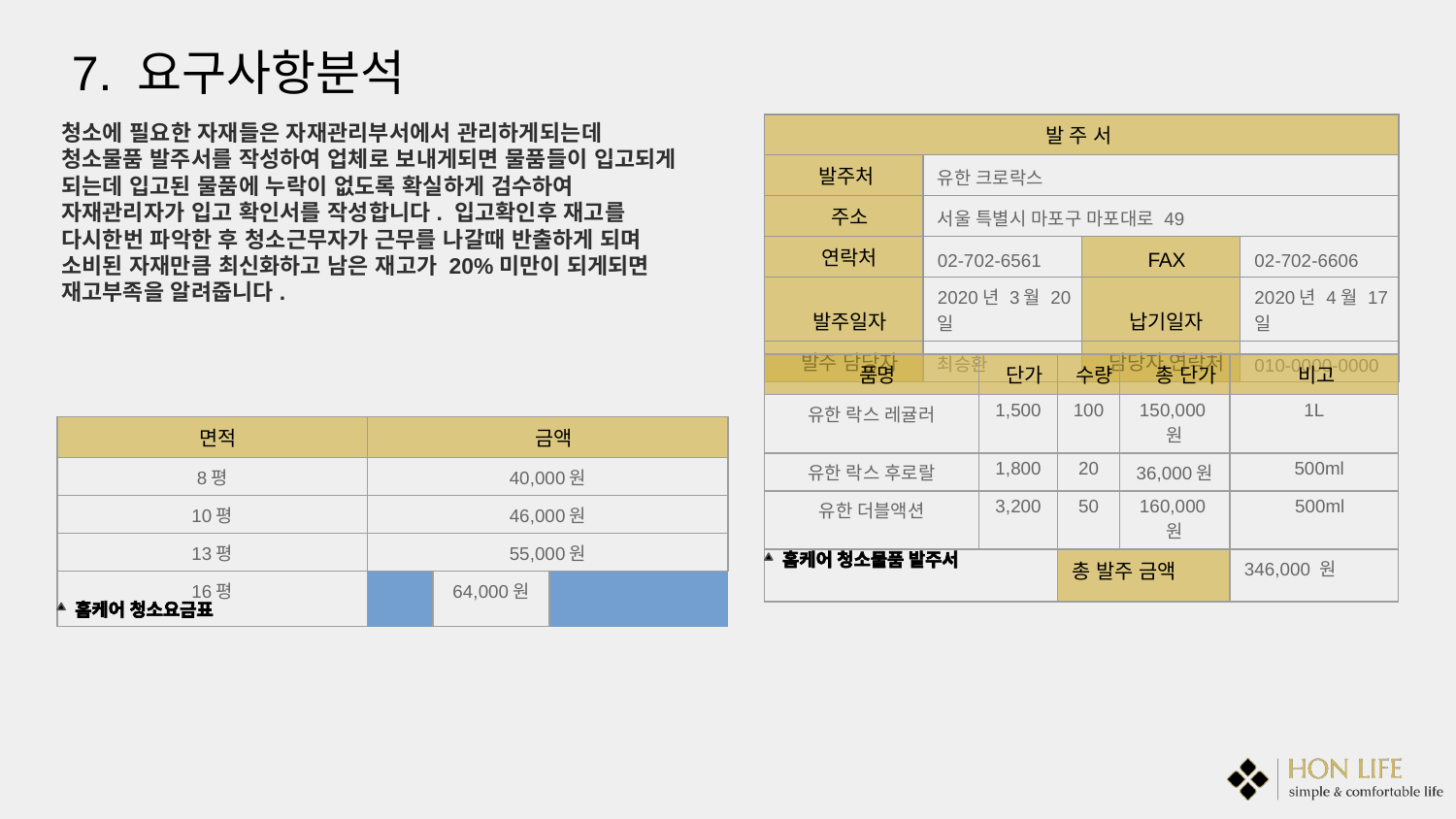

7. 요구사항분석
청소에 필요한 자재들은 자재관리부서에서 관리하게되는데 청소물품 발주서를 작성하여 업체로 보내게되면 물품들이 입고되게 되는데 입고된 물품에 누락이 없도록 확실하게 검수하여 자재관리자가 입고 확인서를 작성합니다. 입고확인후 재고를 다시한번 파악한 후 청소근무자가 근무를 나갈때 반출하게 되며 소비된 자재만큼 최신화하고 남은 재고가 20%미만이 되게되면 재고부족을 알려줍니다.

| 발 주 서 |  |  |  |
| --- | --- | --- | --- |
| 발주처 | 유한 크로락스 |  |  |
| 주소 | 서울 특별시 마포구 마포대로 49 |  |  |
| 연락처 | 02-702-6561 | FAX | 02-702-6606 |
| 발주일자 | 2020년 3월 20일 | 납기일자 | 2020년 4월 17일 |
| 발주 담당자 | 최승환 | 담당자 연락처 | 010-0000-0000 |
| 품명 | 단가 | 수량 | 총 단가 | 비고 |
| --- | --- | --- | --- | --- |
| 유한 락스 레귤러 | 1,500 | 100 | 150,000원 | 1L |
| 유한 락스 후로랄 | 1,800 | 20 | 36,000원 | 500ml |
| 유한 더블액션 | 3,200 | 50 | 160,000원 | 500ml |
|  |  | 총 발주 금액 |  | 346,000 원 |
| 면적 |  | 금액 |  |  |
| --- | --- | --- | --- | --- |
| 8평 |  | 40,000원 |  |  |
| 10평 |  | 46,000원 |  |  |
| 13평 |  | 55,000원 |  |  |
| 16평 |  | 64,000원 |  |  |
홈케어 청소물품 발주서

홈케어 청소요금표